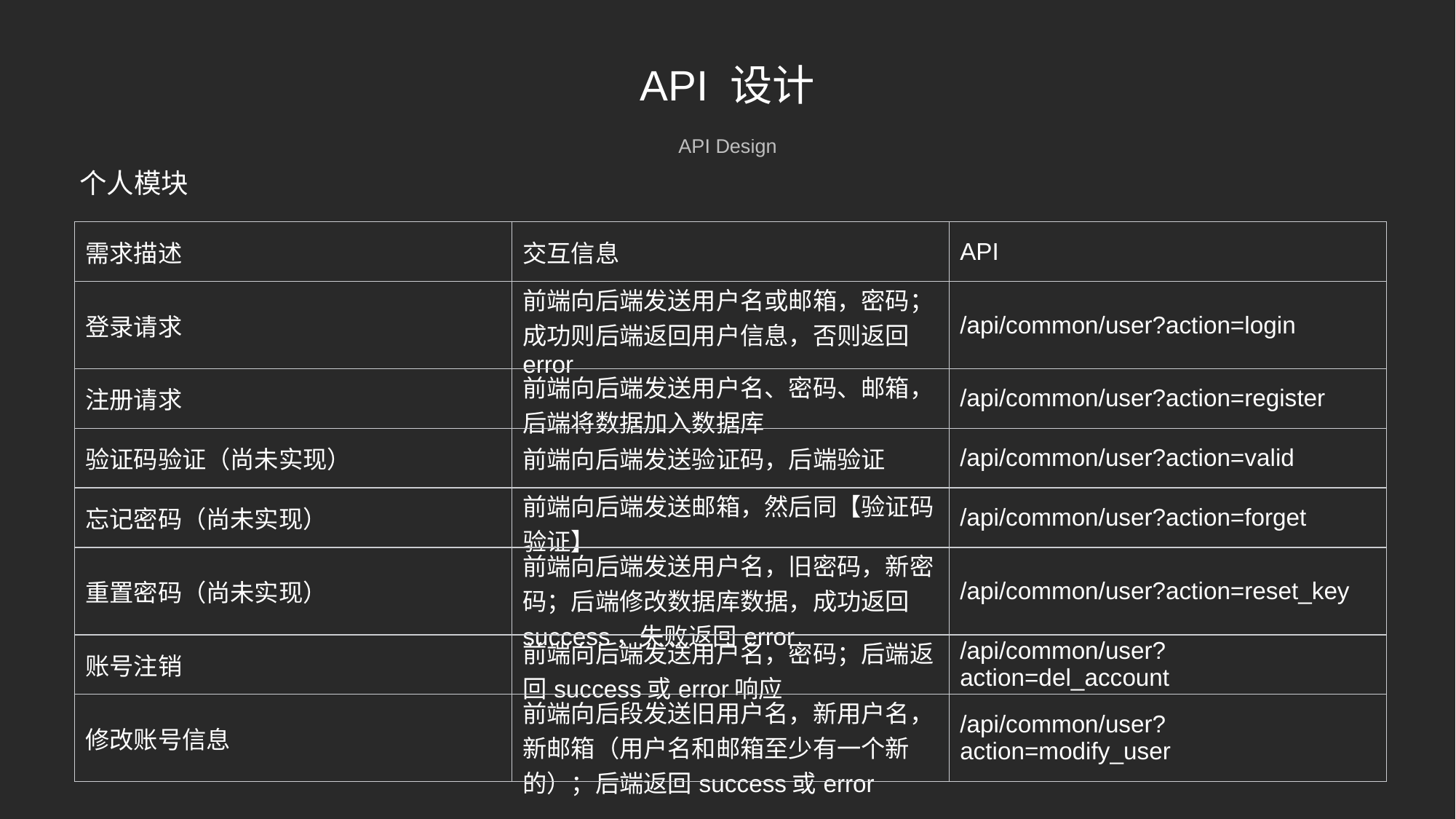

API 设计
API Design
个人模块
| 需求描述 | 交互信息 | API |
| --- | --- | --- |
| 登录请求 | 前端向后端发送用户名或邮箱，密码；成功则后端返回用户信息，否则返回error | /api/common/user?action=login |
| 注册请求 | 前端向后端发送用户名、密码、邮箱，后端将数据加入数据库 | /api/common/user?action=register |
| 验证码验证（尚未实现） | 前端向后端发送验证码，后端验证 | /api/common/user?action=valid |
| 忘记密码（尚未实现） | 前端向后端发送邮箱，然后同【验证码验证】 | /api/common/user?action=forget |
| 重置密码（尚未实现） | 前端向后端发送用户名，旧密码，新密码；后端修改数据库数据，成功返回success，失败返回error | /api/common/user?action=reset\_key |
| 账号注销 | 前端向后端发送用户名，密码；后端返回success或error响应 | /api/common/user?action=del\_account |
| 修改账号信息 | 前端向后段发送旧用户名，新用户名，新邮箱（用户名和邮箱至少有一个新的）；后端返回success或error | /api/common/user?action=modify\_user |